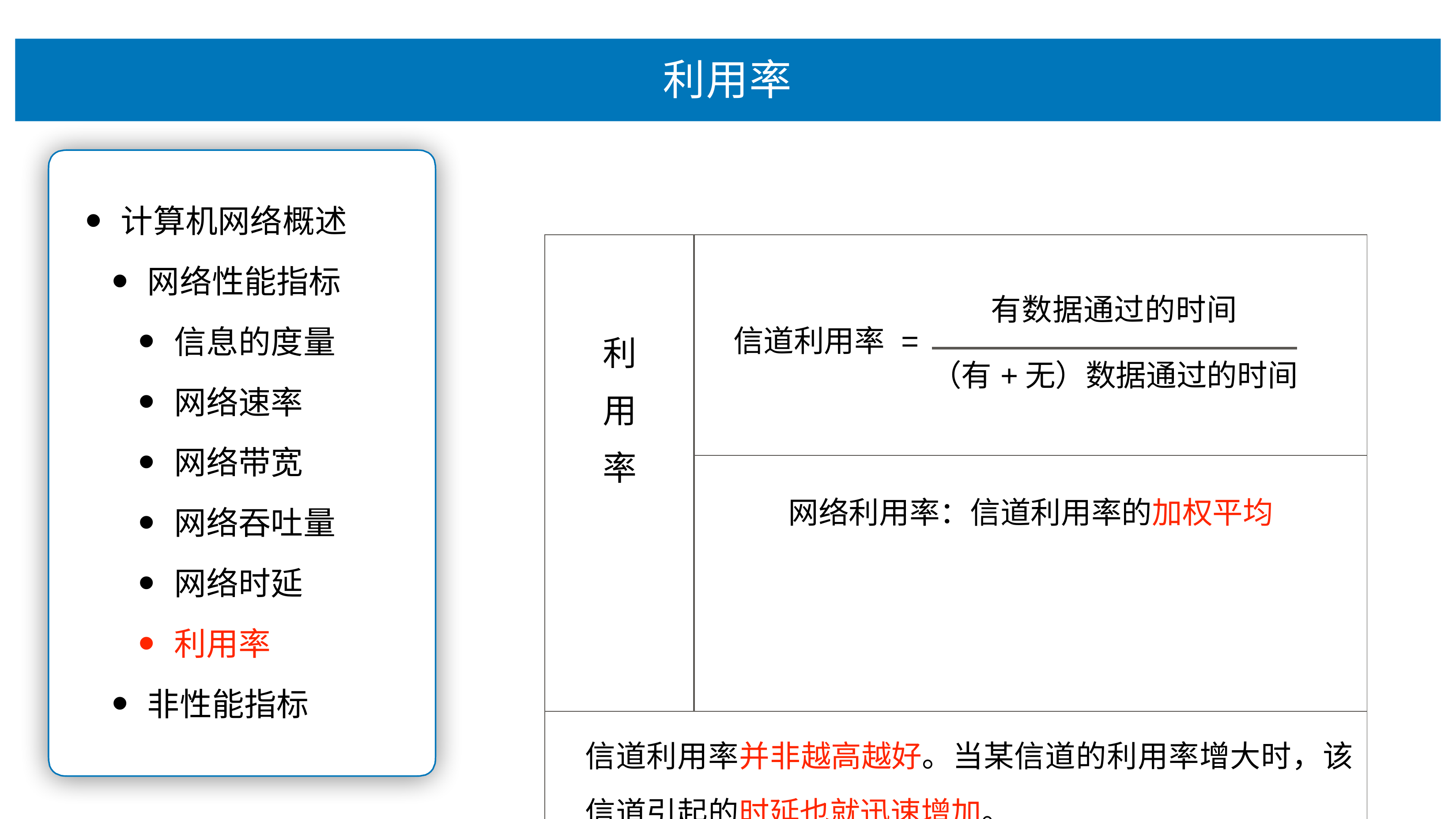

利⽤率

计算机⽹络概述
⽹络性能指标
信息的度量
⽹络速率
⽹络带宽
⽹络吞吐量
⽹络时延
利⽤率
⾮性能指标
| 利 ⽤ 率 | 有数据通过的时间 信道利⽤率 = （有+⽆）数据通过的时间 |
| --- | --- |
|  | ⽹络利⽤率：信道利⽤率的加权平均 |
| 信道利⽤率并⾮越⾼越好。当某信道的利⽤率增⼤时，该 信道引起的时延也就迅速增加。 |  |